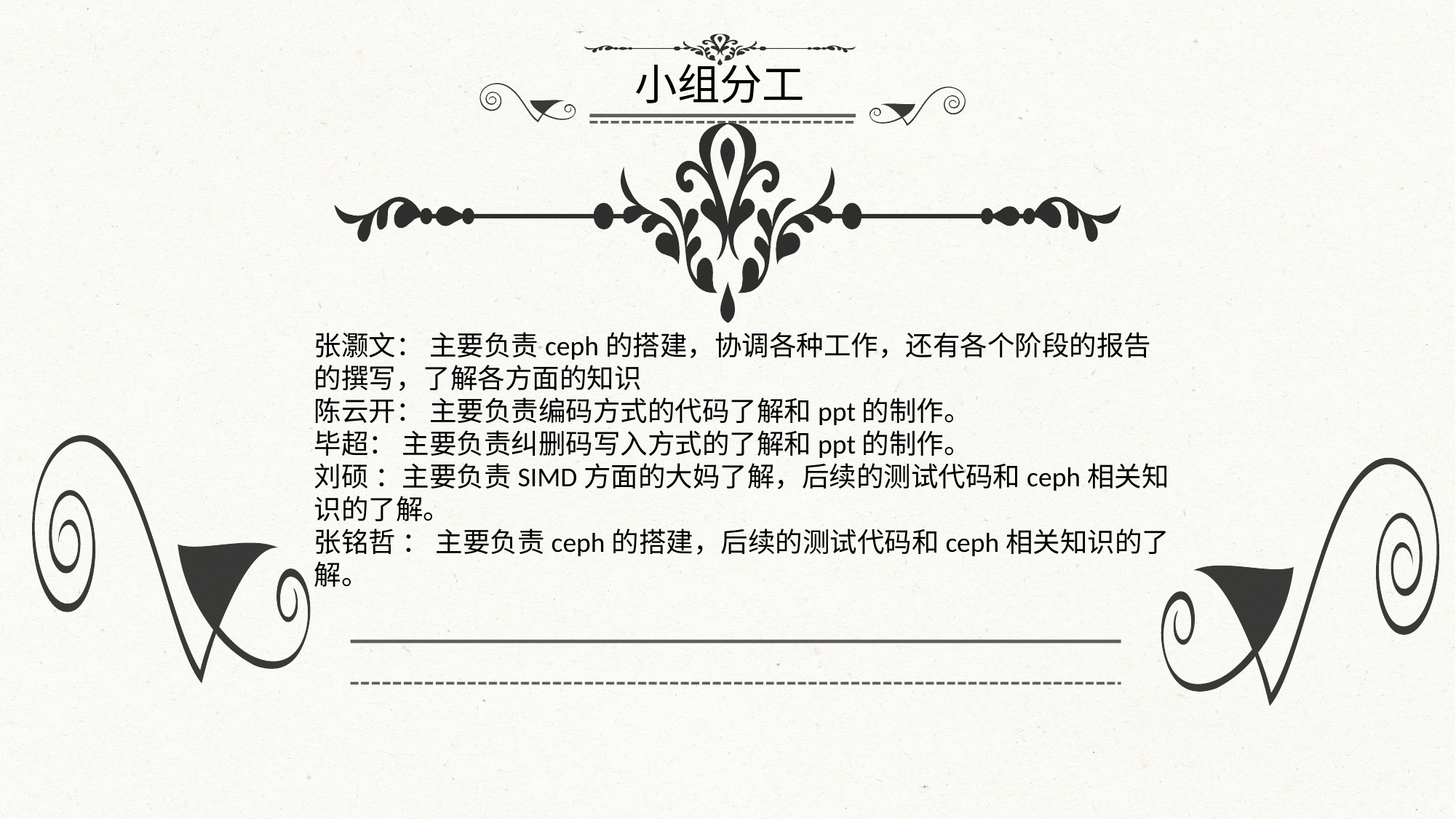

小组分工

张灏文： 主要负责ceph的搭建，协调各种工作，还有各个阶段的报告的撰写，了解各方面的知识
陈云开： 主要负责编码方式的代码了解和ppt的制作。
毕超： 主要负责纠删码写入方式的了解和ppt的制作。
刘硕 ：主要负责SIMD方面的大妈了解，后续的测试代码和ceph相关知识的了解。
张铭哲 ： 主要负责ceph的搭建，后续的测试代码和ceph相关知识的了解。